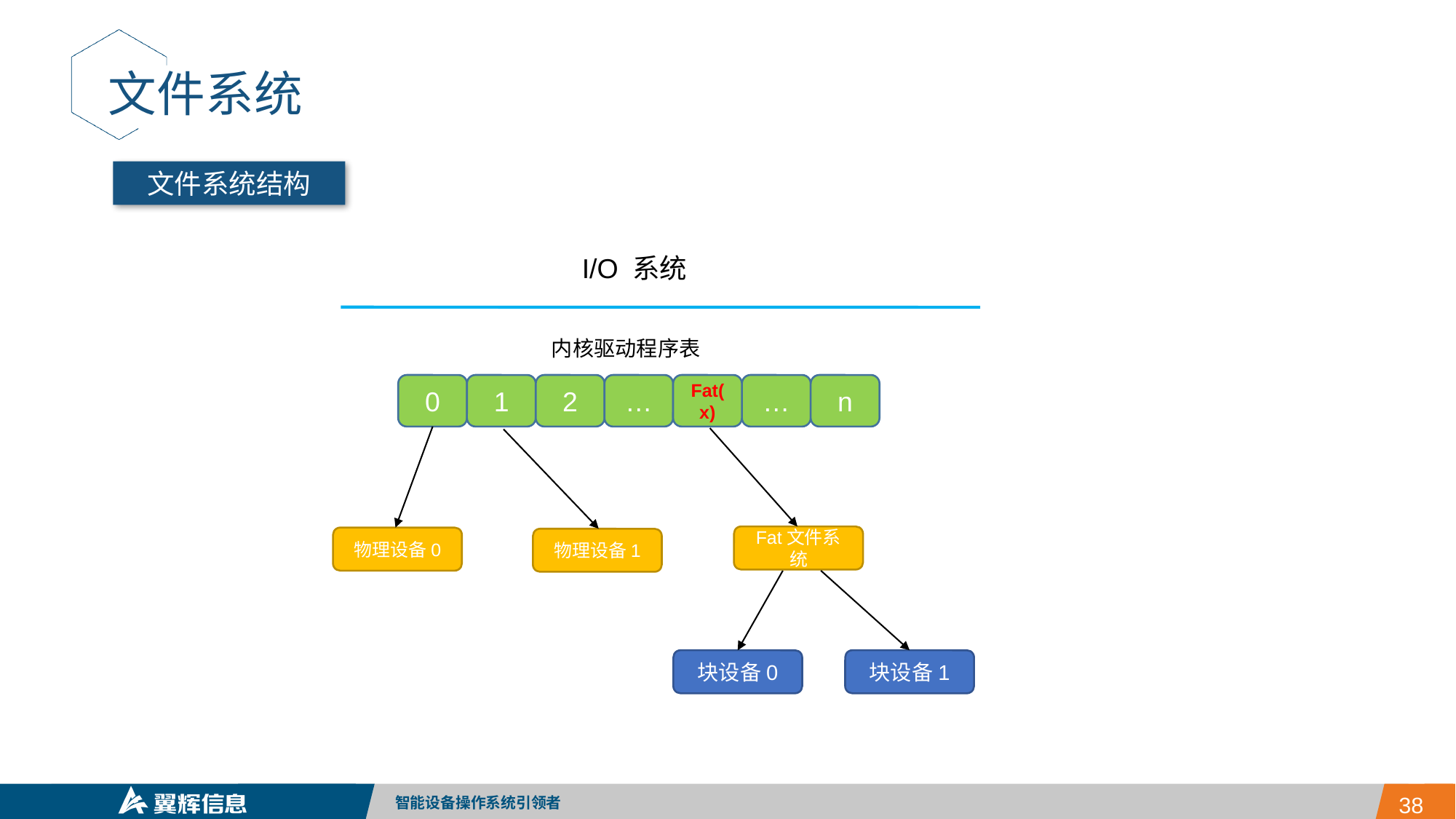

文件系统
文件系统结构
I/O 系统
内核驱动程序表
0
1
2
…
Fat(x)
…
n
Fat文件系统
物理设备0
物理设备1
块设备0
块设备1